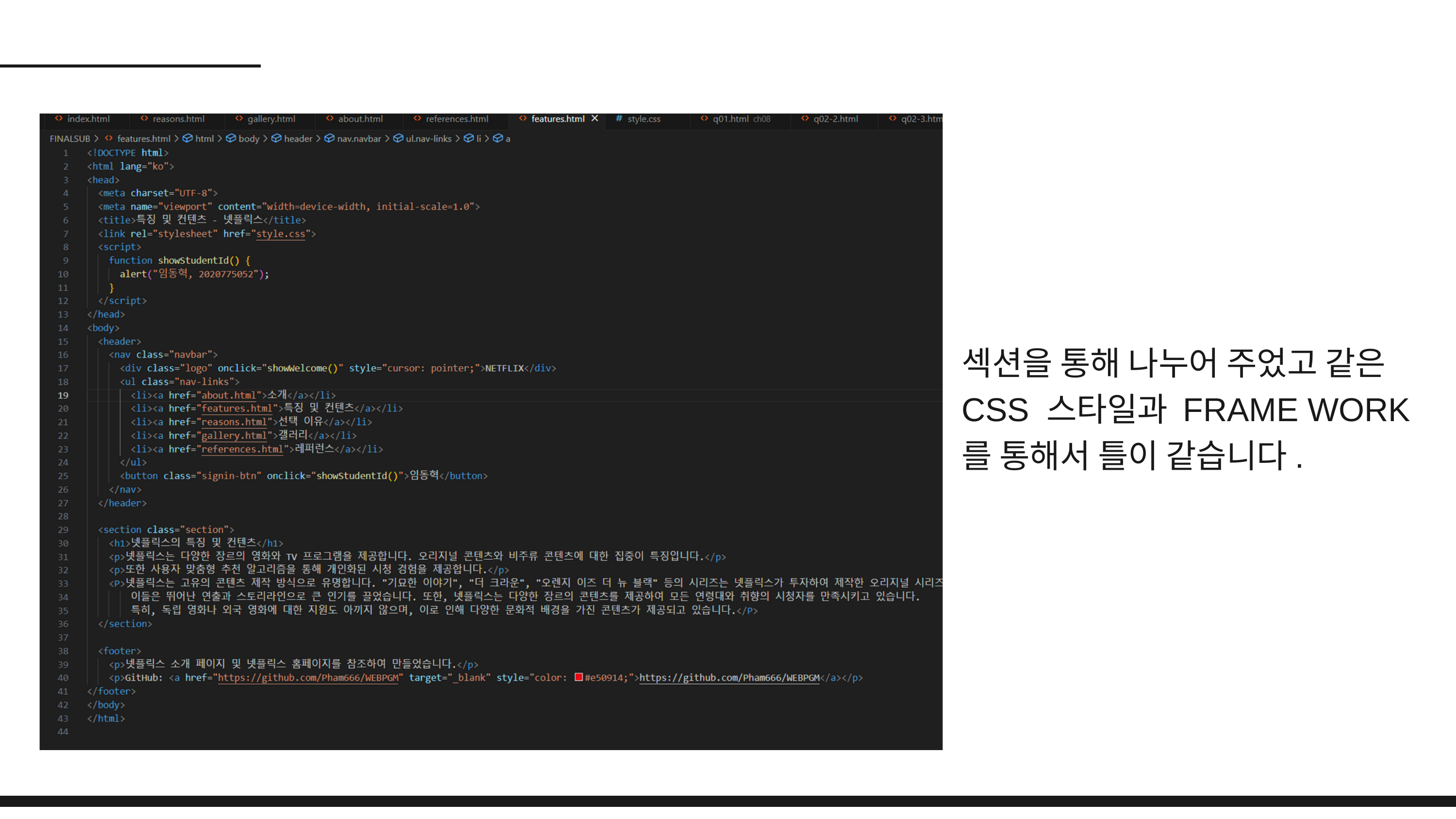

섹션을 통해 나누어 주었고 같은 CSS 스타일과 FRAME WORK를 통해서 틀이 같습니다.